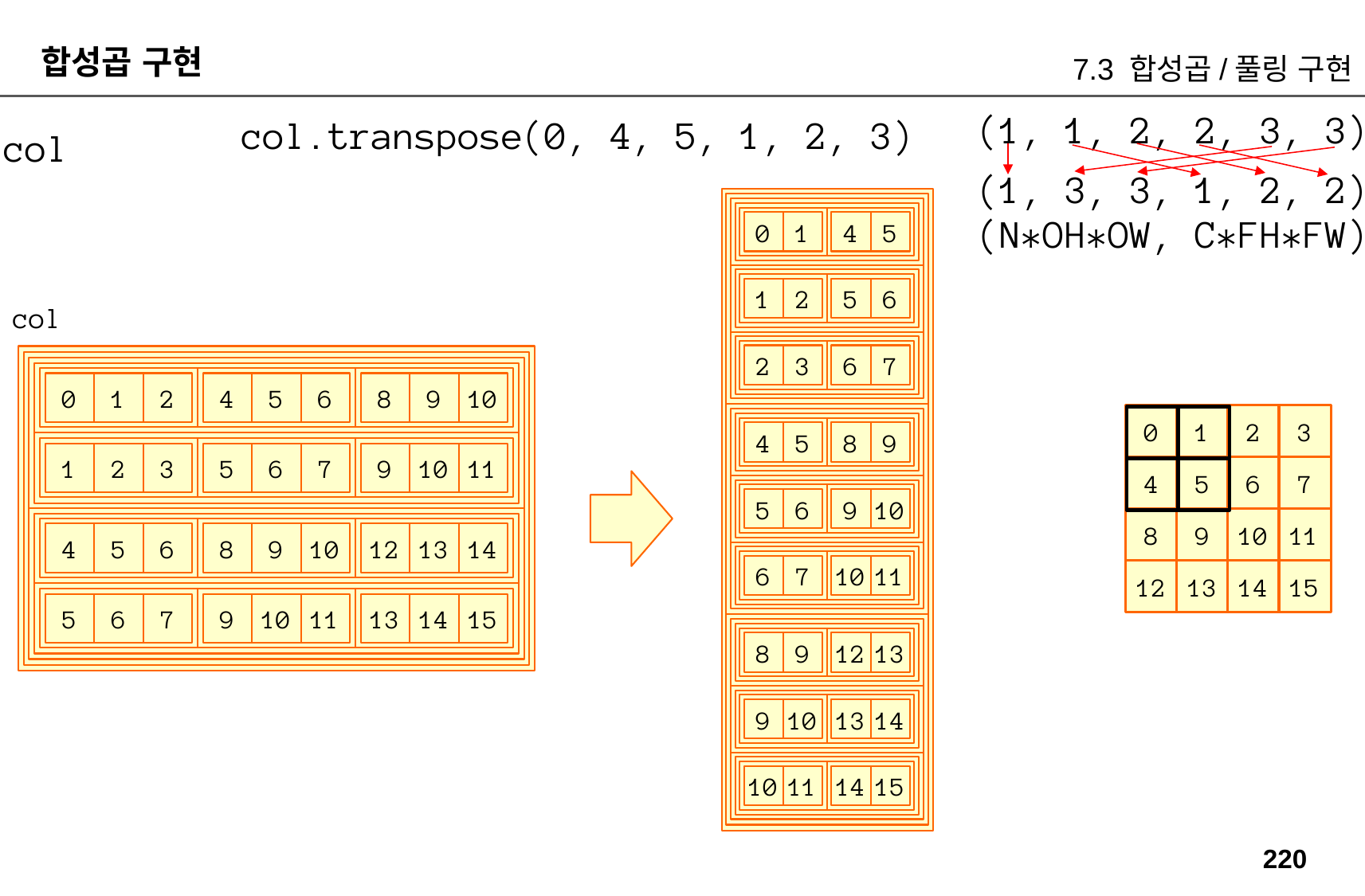

합성곱 구현
7.3 합성곱/풀링 구현
(1, 1, 2, 2, 3, 3)
col.transpose(0, 4, 5, 1, 2, 3)
col
(1, 3, 3, 1, 2, 2)

(N*OH*OW, C*FH*FW)

0
1
5
4

6
1
2
5
col

7
2
3
6

2
6
10
1
5
9
0
4
8

0
1
2
3

4
5
9
8

3
2
1
7
6
5
11
10
9
4
5
6
7

6
5

10
9

8
9
10
11

6
5
4
10
9
8
14
13
12

7
6

11
10
12
13
14
15

7
6
5
11
10
9
15
14
13

8
9
13
12

14
9
10
13

15
10
11
14